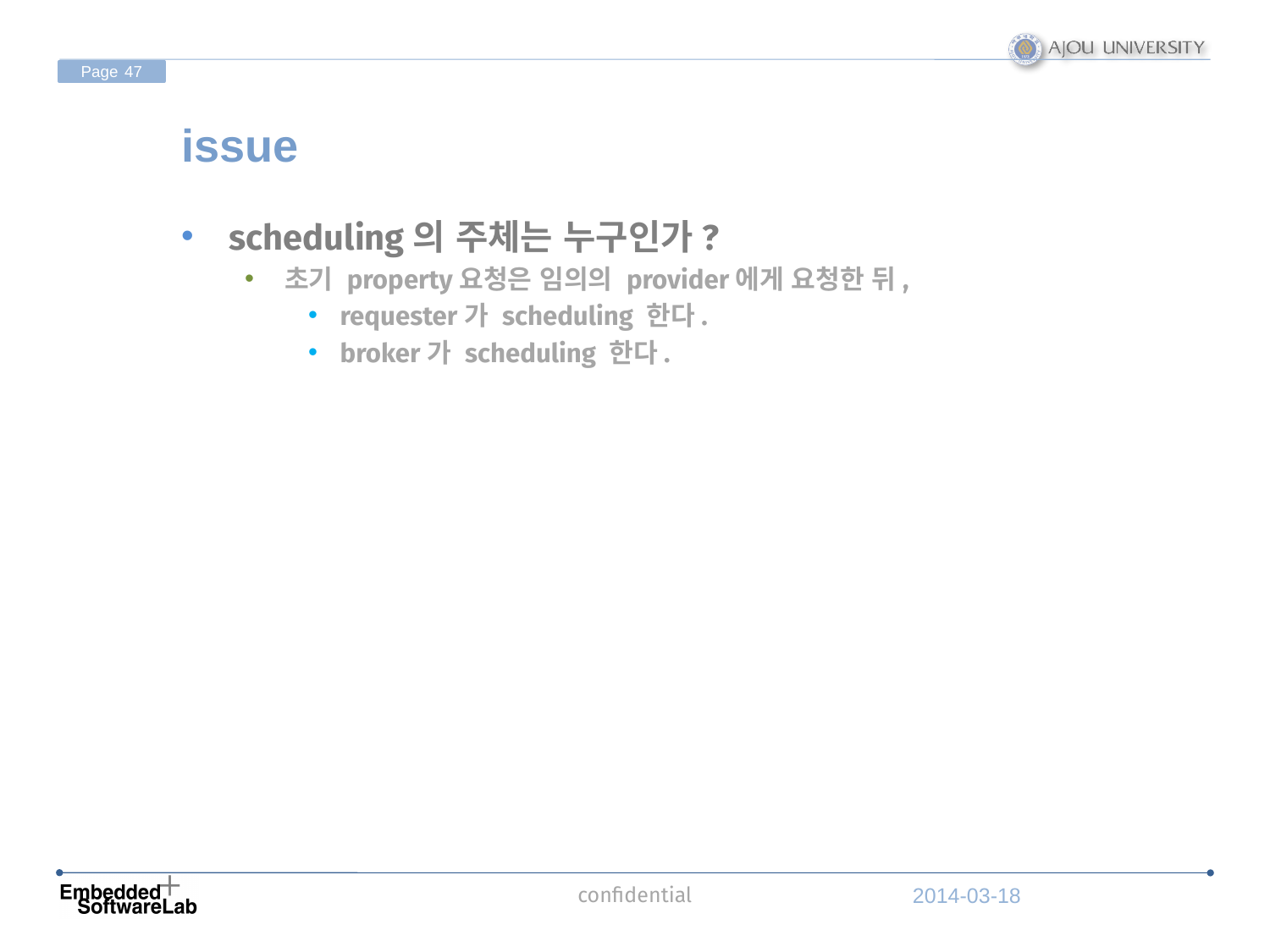

# issue
scheduling의 주체는 누구인가?
초기 property요청은 임의의 provider에게 요청한 뒤,
requester가 scheduling 한다.
broker가 scheduling 한다.